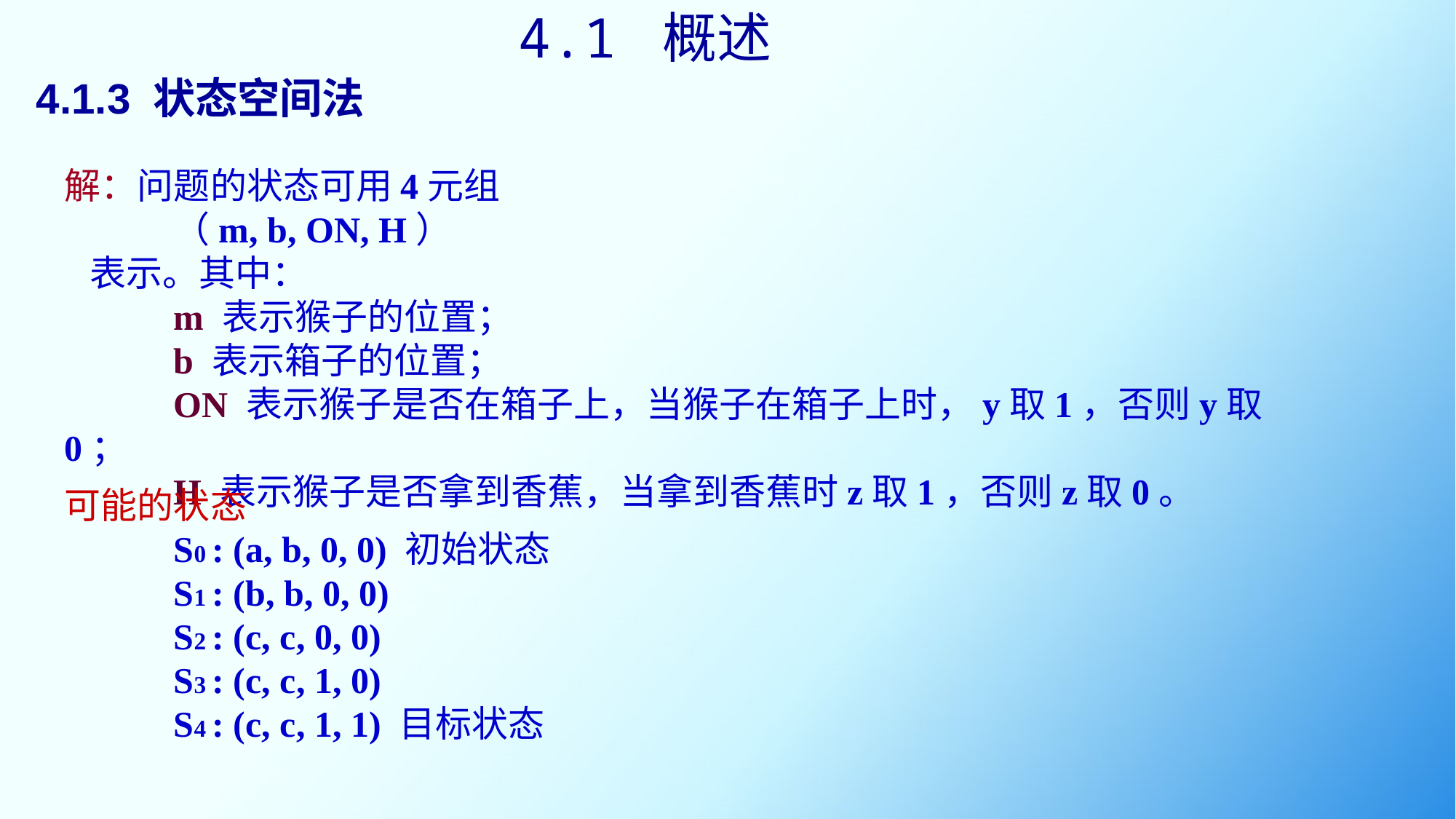

4.1 概述
# 4.1.3 状态空间法
解：问题的状态可用4元组
	（m, b, ON, H）
  表示。其中：
	m 表示猴子的位置；
	b 表示箱子的位置；
	ON 表示猴子是否在箱子上，当猴子在箱子上时，y取1，否则y取0；
	H 表示猴子是否拿到香蕉，当拿到香蕉时z取1，否则z取0。
可能的状态
	S0 : (a, b, 0, 0) 初始状态
	S1 : (b, b, 0, 0)
	S2 : (c, c, 0, 0)
	S3 : (c, c, 1, 0)
	S4 : (c, c, 1, 1) 目标状态